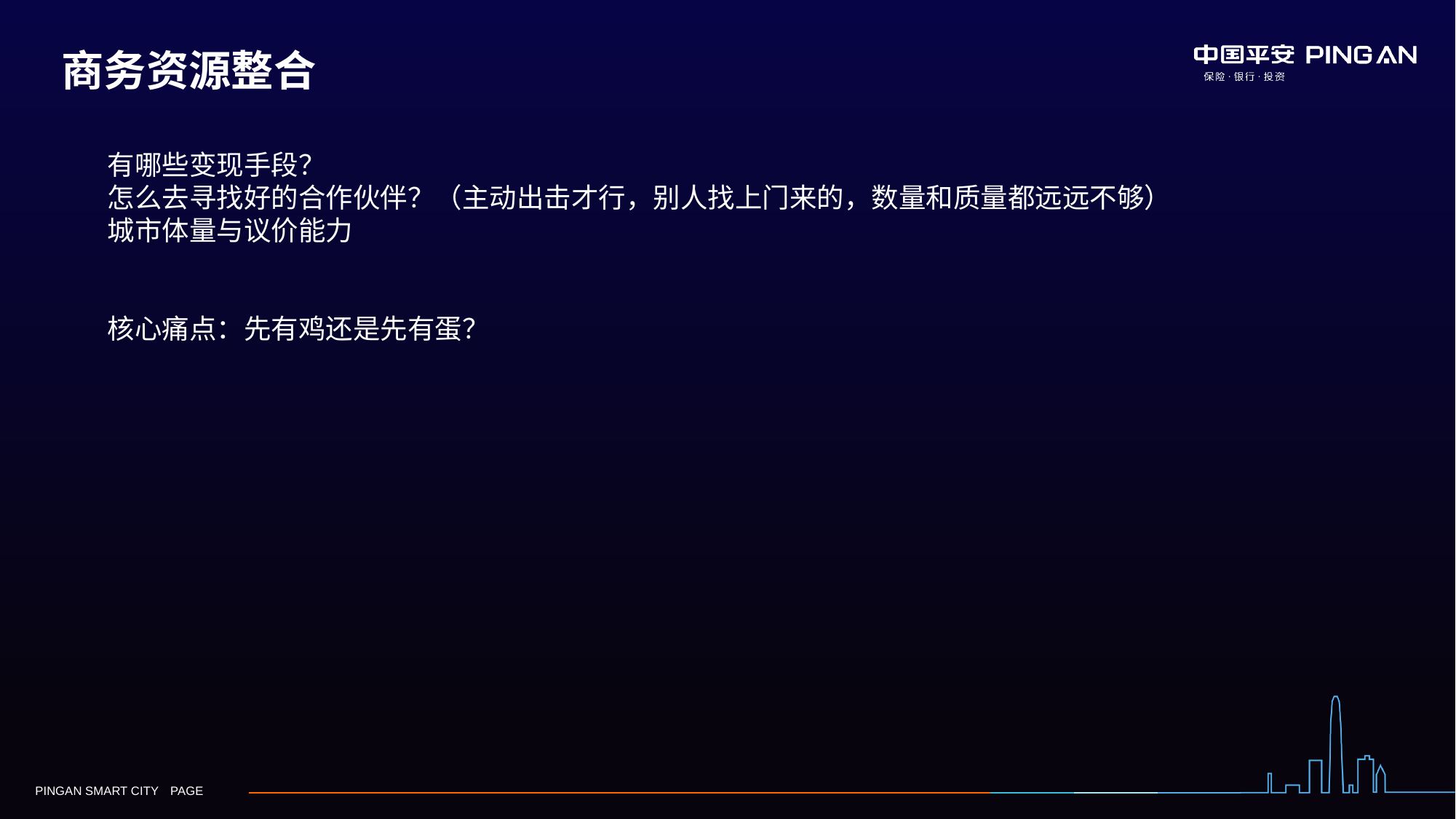

商务资源整合
有哪些变现手段？
怎么去寻找好的合作伙伴？（主动出击才行，别人找上门来的，数量和质量都远远不够）
城市体量与议价能力

核心痛点：先有鸡还是先有蛋？